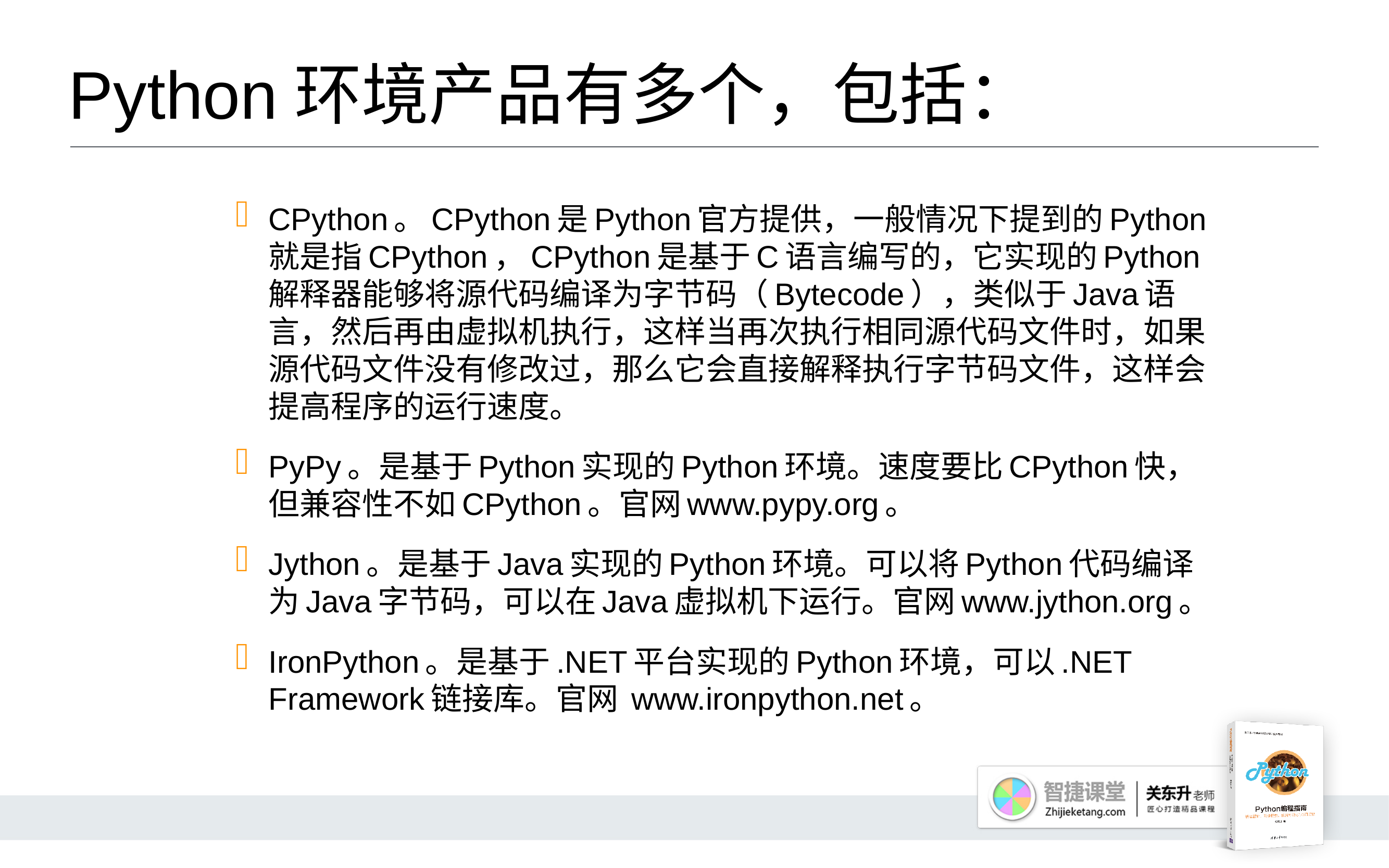

# Python环境产品有多个，包括：
CPython。CPython是Python官方提供，一般情况下提到的Python就是指CPython，CPython是基于C语言编写的，它实现的Python解释器能够将源代码编译为字节码（Bytecode），类似于Java语言，然后再由虚拟机执行，这样当再次执行相同源代码文件时，如果源代码文件没有修改过，那么它会直接解释执行字节码文件，这样会提高程序的运行速度。
PyPy。是基于Python实现的Python环境。速度要比CPython快，但兼容性不如CPython。官网www.pypy.org。
Jython。是基于Java实现的Python环境。可以将Python代码编译为Java字节码，可以在Java虚拟机下运行。官网www.jython.org。
IronPython。是基于.NET平台实现的Python环境，可以.NET Framework链接库。官网 www.ironpython.net。